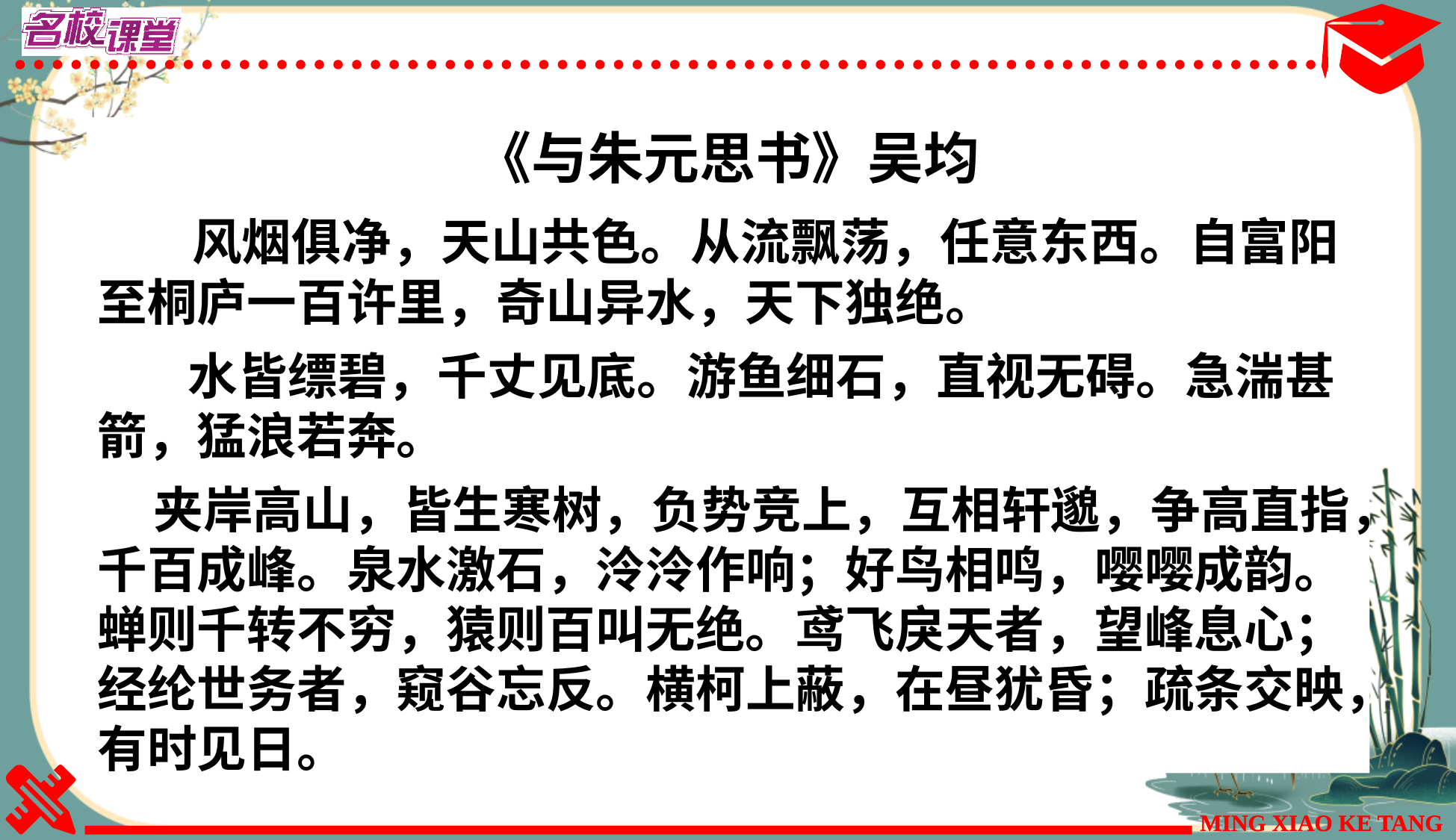

《与朱元思书》吴均
  风烟俱净，天山共色。从流飘荡，任意东西。自富阳至桐庐一百许里，奇山异水，天下独绝。
  水皆缥碧，千丈见底。游鱼细石，直视无碍。急湍甚箭，猛浪若奔。
夹岸高山，皆生寒树，负势竞上，互相轩邈，争高直指，千百成峰。泉水激石，泠泠作响；好鸟相鸣，嘤嘤成韵。蝉则千转不穷，猿则百叫无绝。鸢飞戾天者，望峰息心；经纶世务者，窥谷忘反。横柯上蔽，在昼犹昏；疏条交映，有时见日。